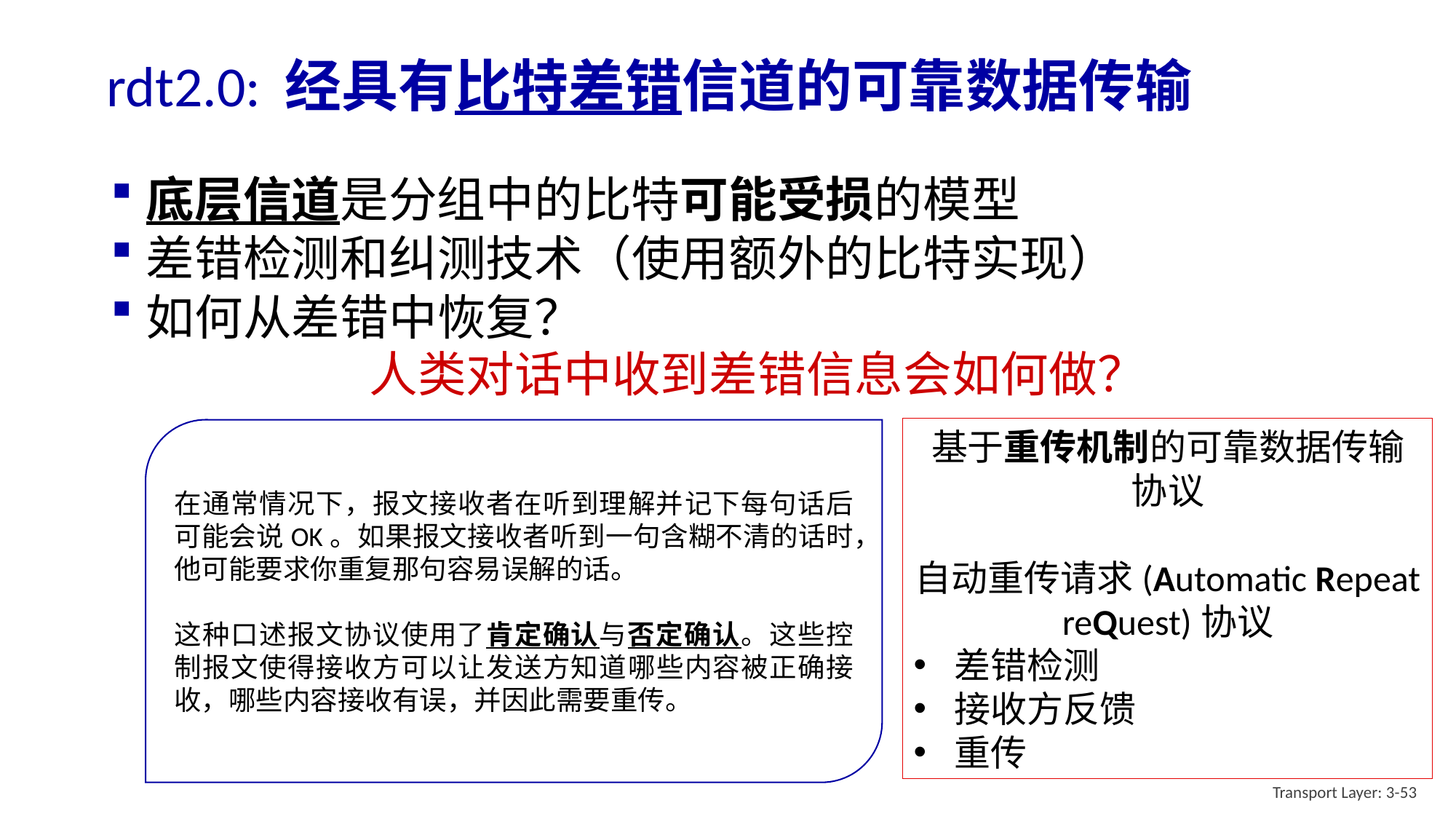

# rdt2.0: 经具有比特差错信道的可靠数据传输
底层信道是分组中的比特可能受损的模型
差错检测和纠测技术（使用额外的比特实现）
如何从差错中恢复？
人类对话中收到差错信息会如何做？
基于重传机制的可靠数据传输协议

自动重传请求(Automatic Repeat reQuest)协议
差错检测
接收方反馈
重传
在通常情况下，报文接收者在听到理解并记下每句话后可能会说OK。如果报文接收者听到一句含糊不清的话时，他可能要求你重复那句容易误解的话。

这种口述报文协议使用了肯定确认与否定确认。这些控制报文使得接收方可以让发送方知道哪些内容被正确接收，哪些内容接收有误，并因此需要重传。
Transport Layer: 3-53